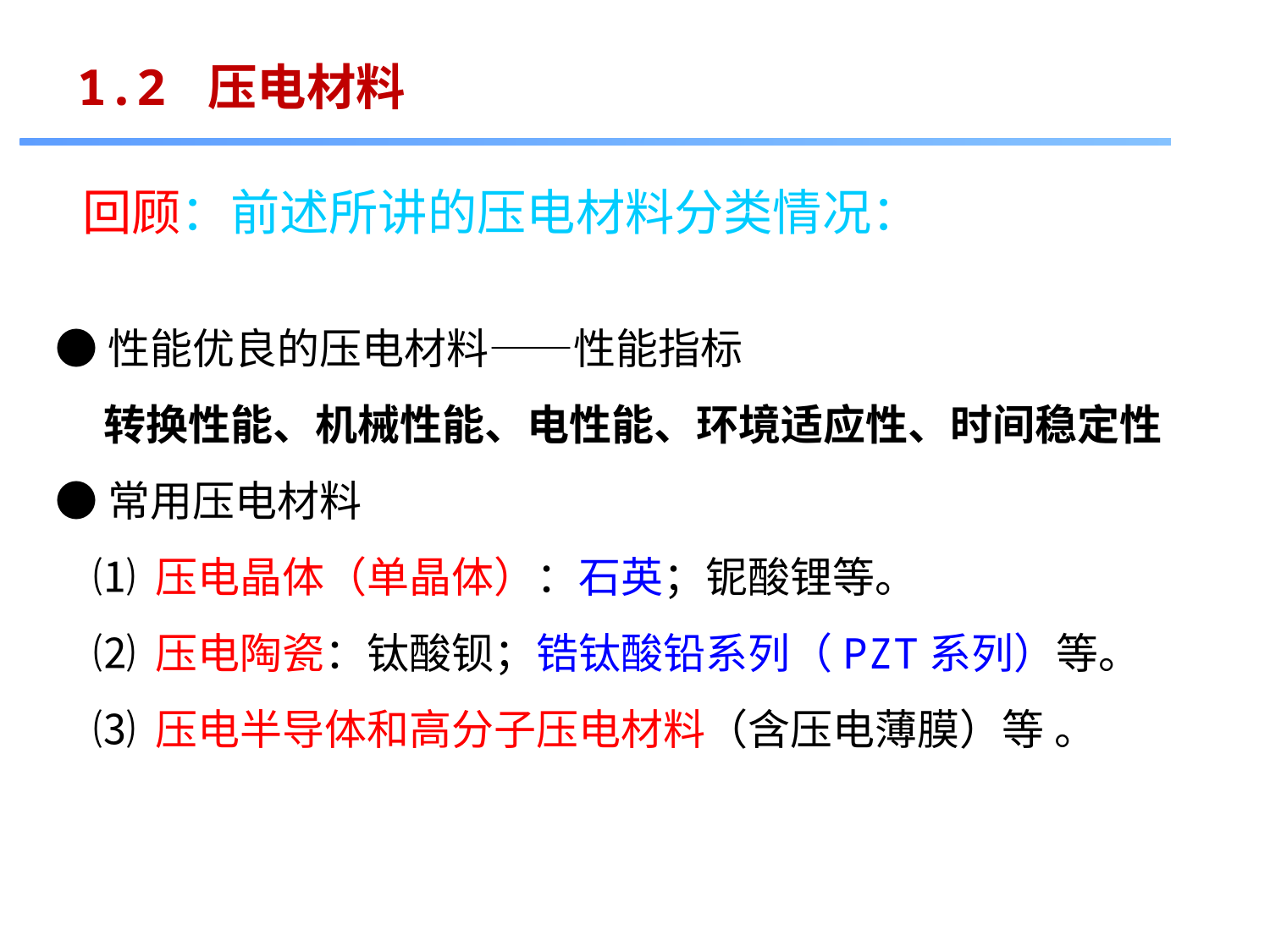

1.2 压电材料

回顾：前述所讲的压电材料分类情况：
●性能优良的压电材料——性能指标
    转换性能、机械性能、电性能、环境适应性、时间稳定性
●常用压电材料
    ⑴ 压电晶体（单晶体）：石英；铌酸锂等。
    ⑵ 压电陶瓷：钛酸钡；锆钛酸铅系列（PZT系列）等。
    ⑶ 压电半导体和高分子压电材料（含压电薄膜）等 。